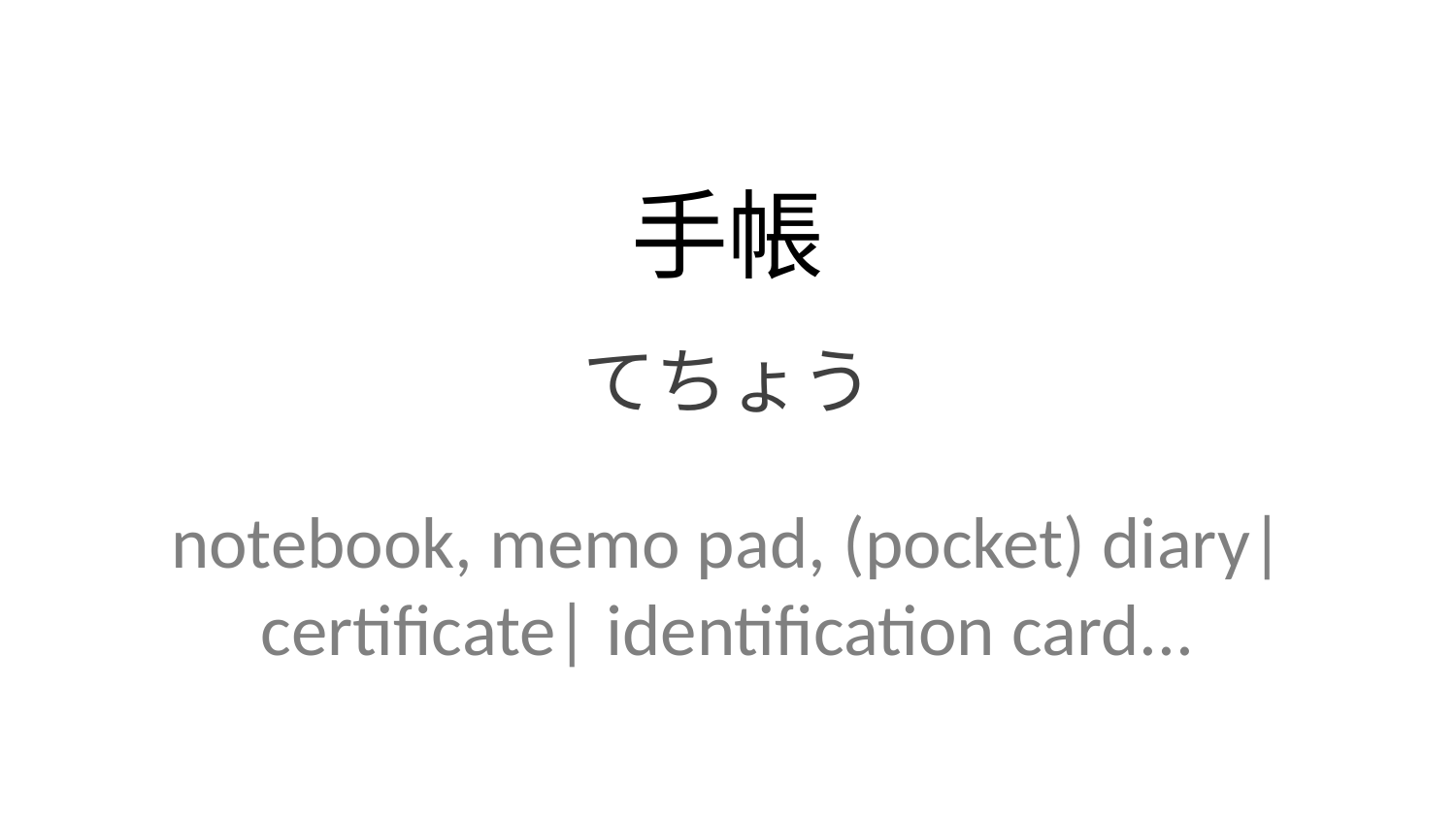

手帳

てちょう
notebook, memo pad, (pocket) diary| certificate| identification card...